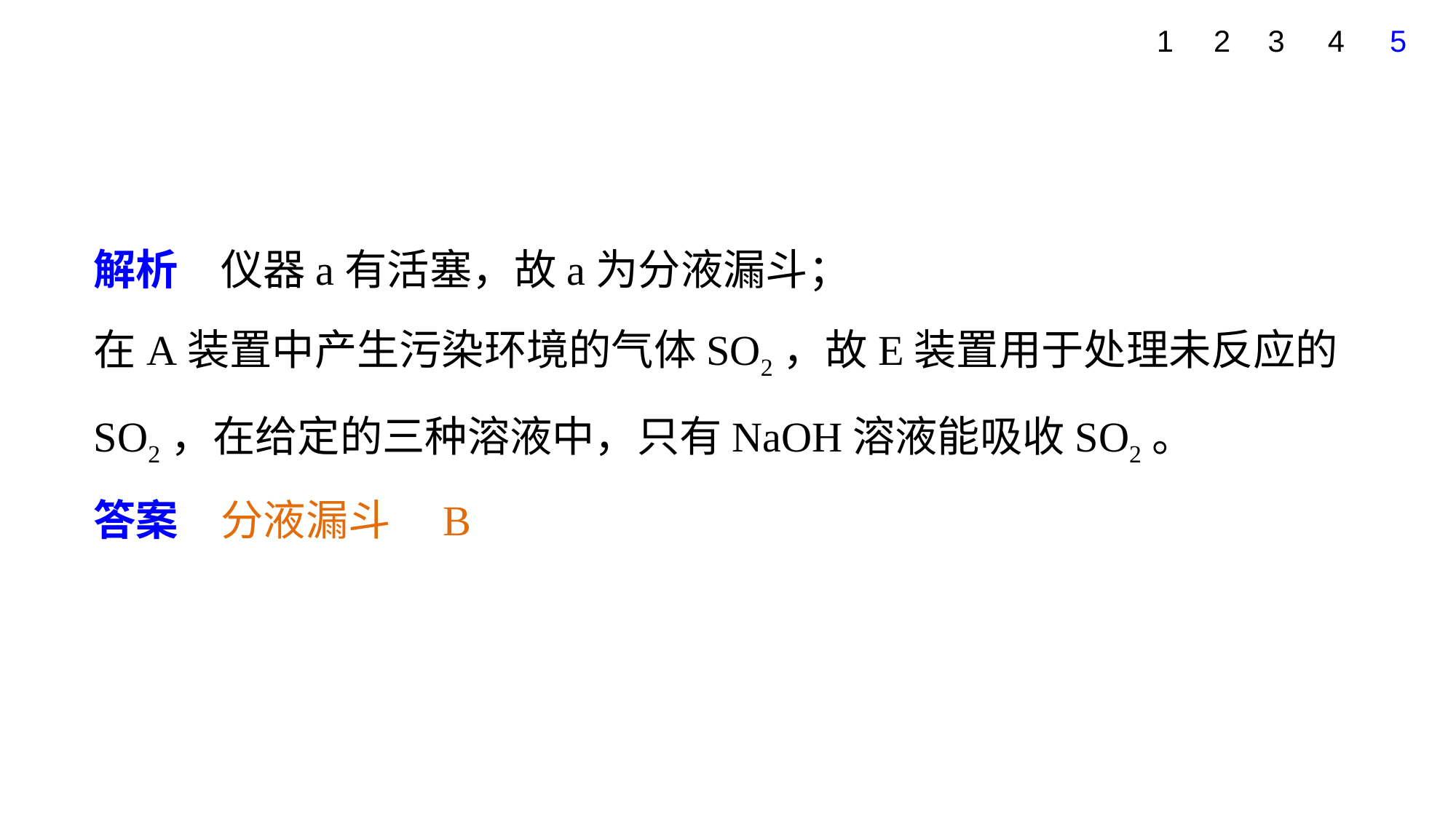

5
1
2
3
4
解析　仪器a有活塞，故a为分液漏斗；
在A装置中产生污染环境的气体SO2，故E装置用于处理未反应的SO2，在给定的三种溶液中，只有NaOH溶液能吸收SO2。
答案　分液漏斗　B